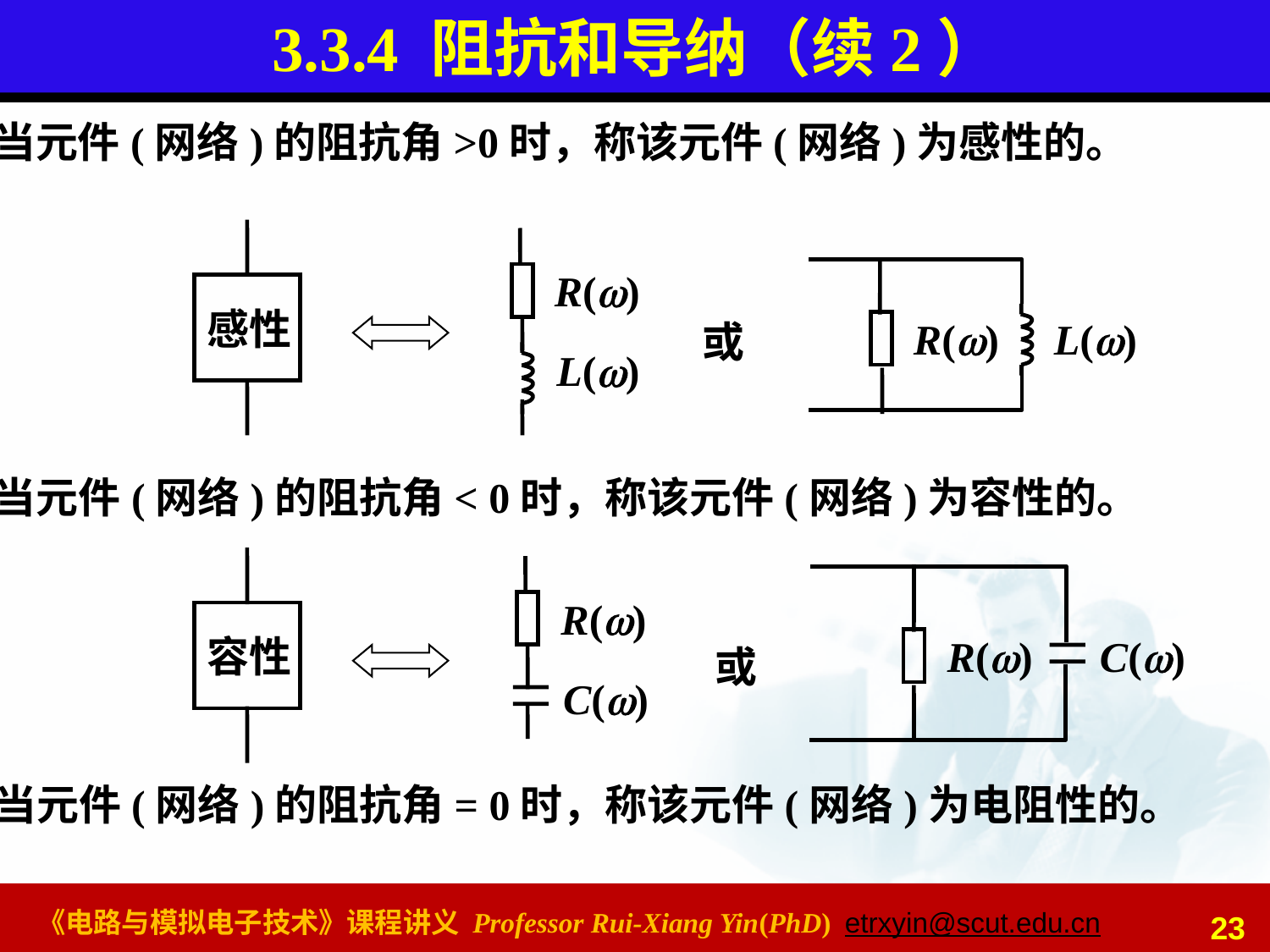

# 3.3.4 阻抗和导纳（续2）
当元件(网络)的阻抗角>0时，称该元件(网络)为感性的。

感性

R(ω)

L(ω)

R(ω)
L(ω)

或

当元件(网络)的阻抗角< 0时，称该元件(网络)为容性的。

容性

R(ω)

C(ω)

R(ω)

C(ω)

或

当元件(网络)的阻抗角= 0时，称该元件(网络)为电阻性的。
23